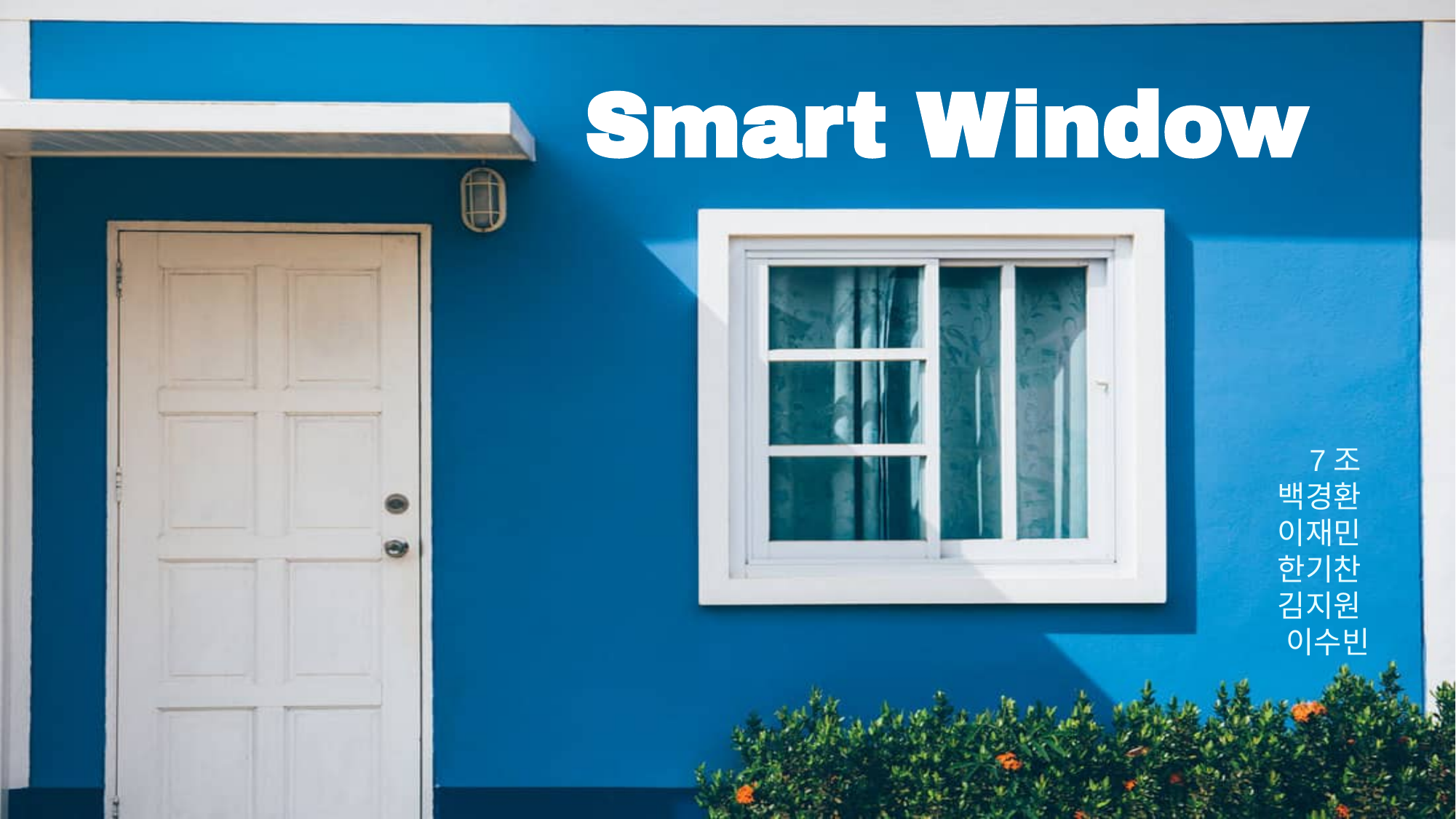

Smart Window
7조
백경환
이재민
한기찬
김지원
이수빈